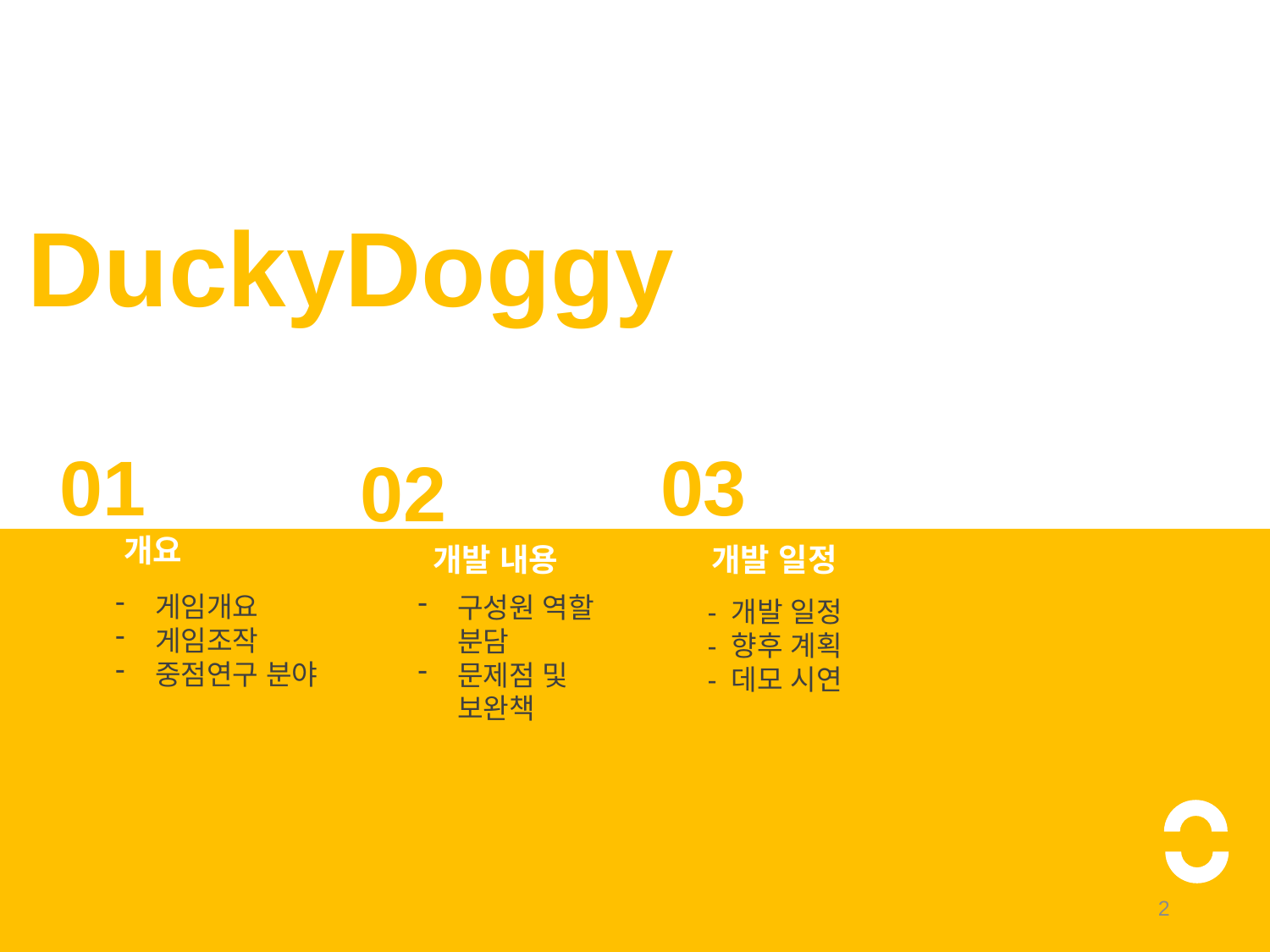

DuckyDoggy
01
03
02
개요

개발 내용
개발 일정
게임개요
게임조작
중점연구 분야
구성원 역할 분담
문제점 및 보완책
- 개발 일정
- 향후 계획
- 데모 시연

2